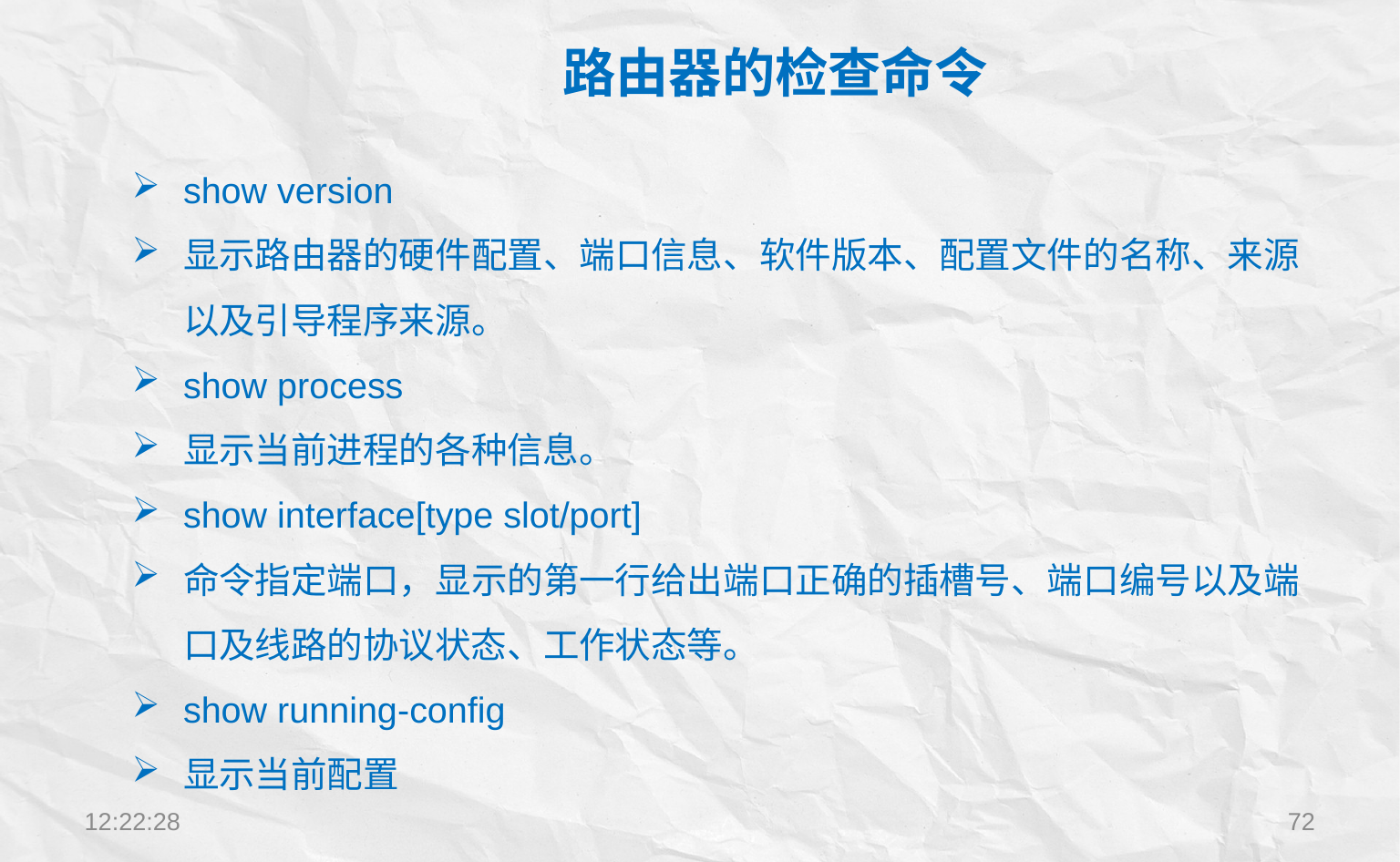

路由器的检查命令
show version
显示路由器的硬件配置、端口信息、软件版本、配置文件的名称、来源以及引导程序来源。
show process
显示当前进程的各种信息。
show interface[type slot/port]
命令指定端口，显示的第一行给出端口正确的插槽号、端口编号以及端口及线路的协议状态、工作状态等。
show running-config
显示当前配置
12:22:28
72